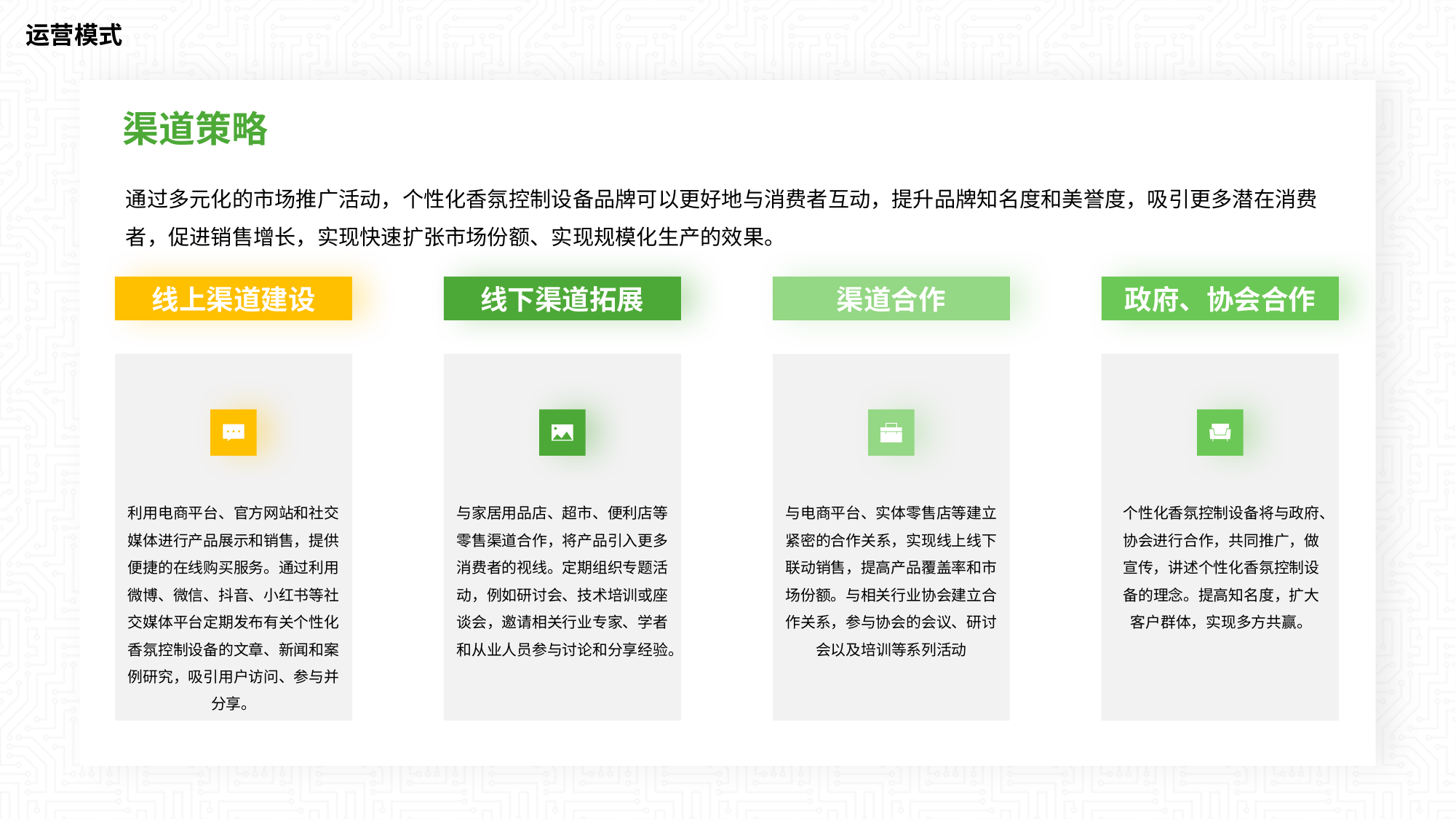

运营模式

渠道策略
通过多元化的市场推广活动，个性化香氛控制设备品牌可以更好地与消费者互动，提升品牌知名度和美誉度，吸引更多潜在消费者，促进销售增长，实现快速扩张市场份额、实现规模化生产的效果。
线上渠道建设
线下渠道拓展
渠道合作
政府、协会合作

个性化香氛控制设备将与政府、协会进行合作，共同推广，做宣传，讲述个性化香氛控制设备的理念。提高知名度，扩大客户群体，实现多方共赢。
利用电商平台、官方网站和社交媒体进行产品展示和销售，提供便捷的在线购买服务。通过利用微博、微信、抖音、小红书等社交媒体平台定期发布有关个性化香氛控制设备的文章、新闻和案例研究，吸引用户访问、参与并分享。
与家居用品店、超市、便利店等零售渠道合作，将产品引入更多消费者的视线。定期组织专题活动，例如研讨会、技术培训或座谈会，邀请相关行业专家、学者和从业人员参与讨论和分享经验。
与电商平台、实体零售店等建立紧密的合作关系，实现线上线下联动销售，提高产品覆盖率和市场份额。与相关行业协会建立合作关系，参与协会的会议、研讨会以及培训等系列活动